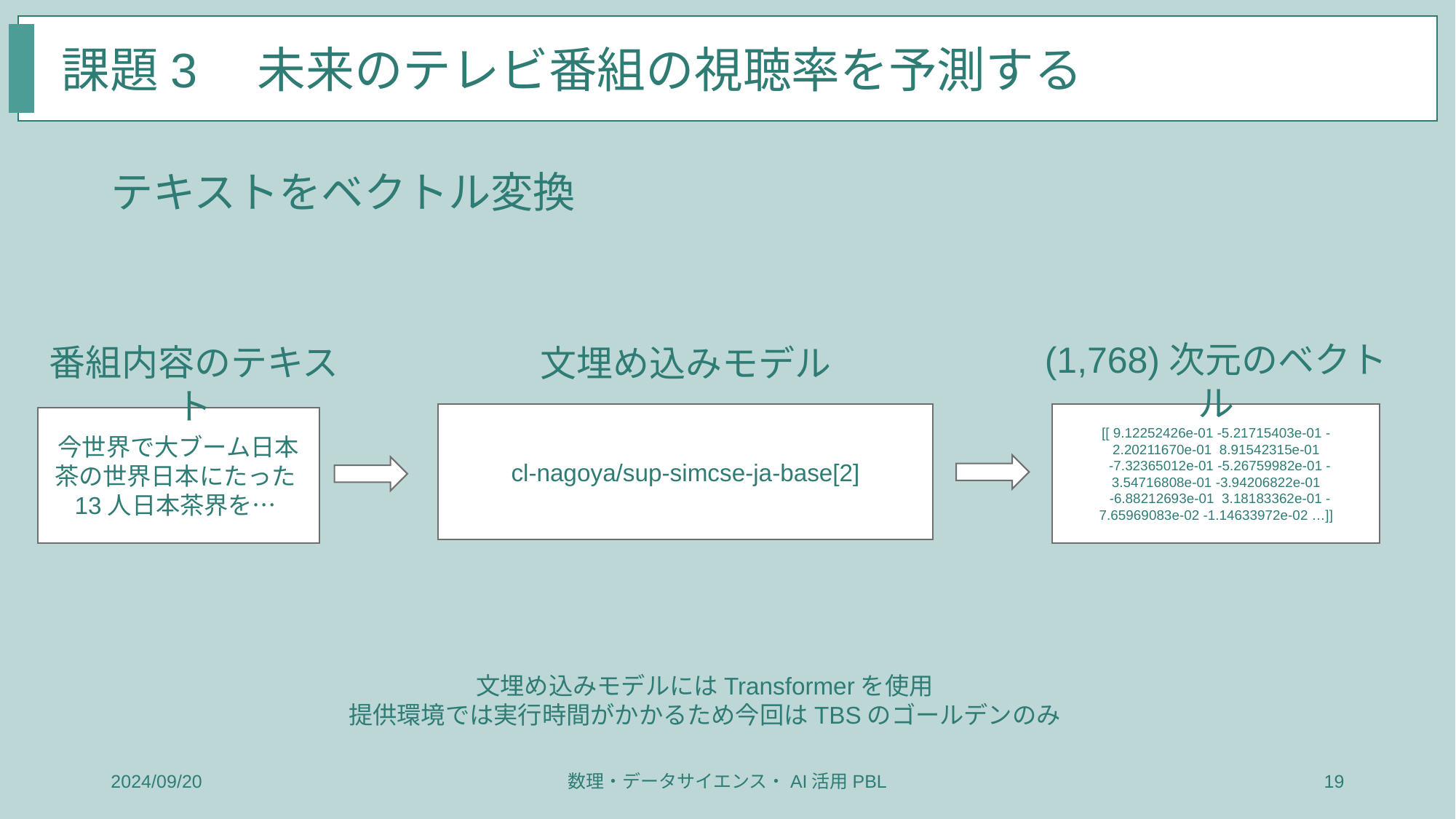

課題3　未来のテレビ番組の視聴率を予測する
テキストをベクトル変換
(1,768)次元のベクトル
番組内容のテキスト
文埋め込みモデル
cl-nagoya/sup-simcse-ja-base[2]
[[ 9.12252426e-01 -5.21715403e-01 -2.20211670e-01  8.91542315e-01
  -7.32365012e-01 -5.26759982e-01 -3.54716808e-01 -3.94206822e-01
  -6.88212693e-01  3.18183362e-01 -7.65969083e-02 -1.14633972e-02 …]]
今世界で大ブーム日本茶の世界日本にたった13人日本茶界を…

文埋め込みモデルにはTransformerを使用
提供環境では実行時間がかかるため今回はTBSのゴールデンのみ
2024/09/20
数理・データサイエンス・AI活用PBL
19